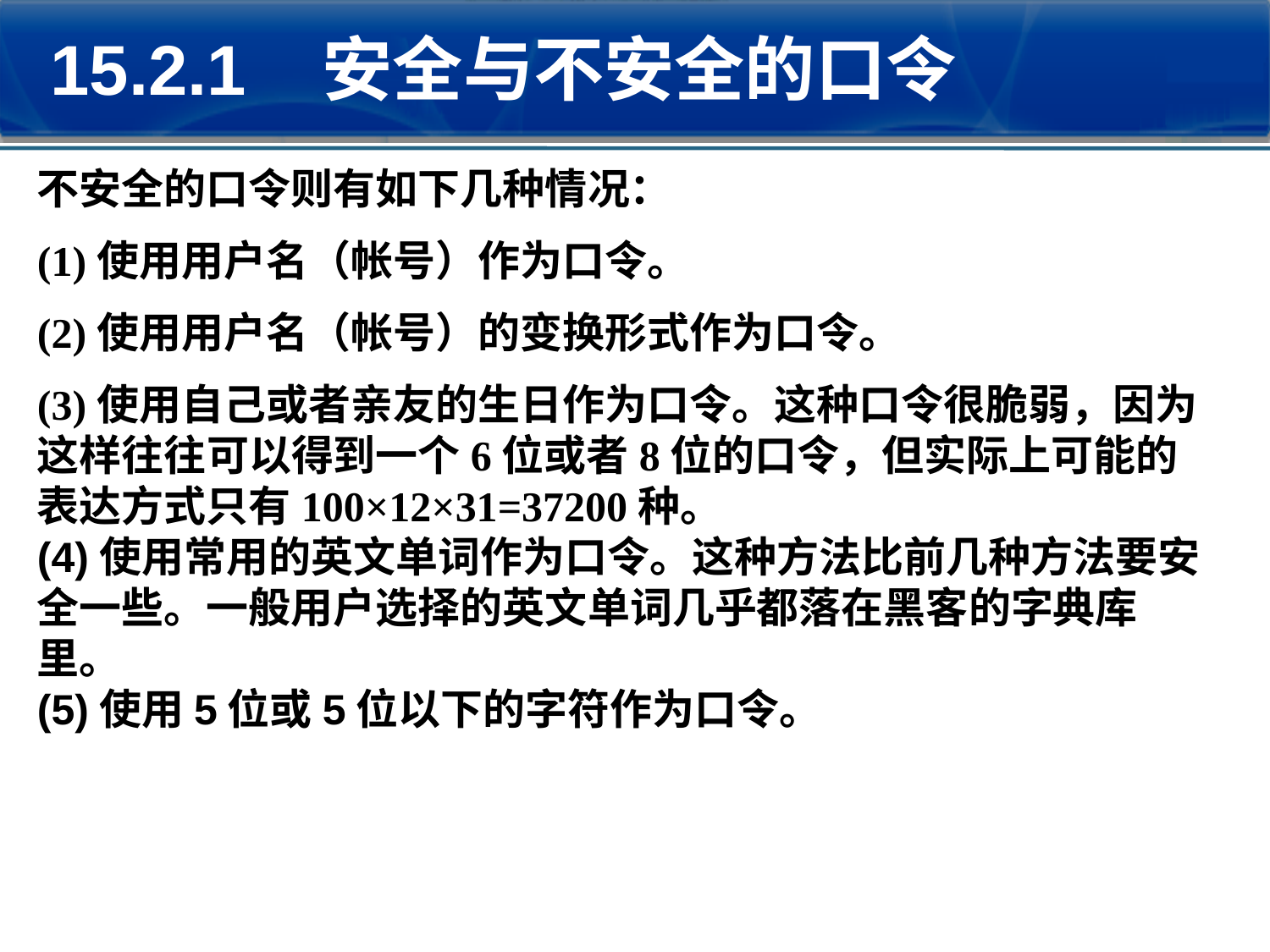

15.2.1   安全与不安全的口令
不安全的口令则有如下几种情况：
(1)使用用户名（帐号）作为口令。
(2)使用用户名（帐号）的变换形式作为口令。
(3)使用自己或者亲友的生日作为口令。这种口令很脆弱，因为这样往往可以得到一个6位或者8位的口令，但实际上可能的表达方式只有100×12×31=37200种。
(4)使用常用的英文单词作为口令。这种方法比前几种方法要安全一些。一般用户选择的英文单词几乎都落在黑客的字典库里。
(5)使用5位或5位以下的字符作为口令。